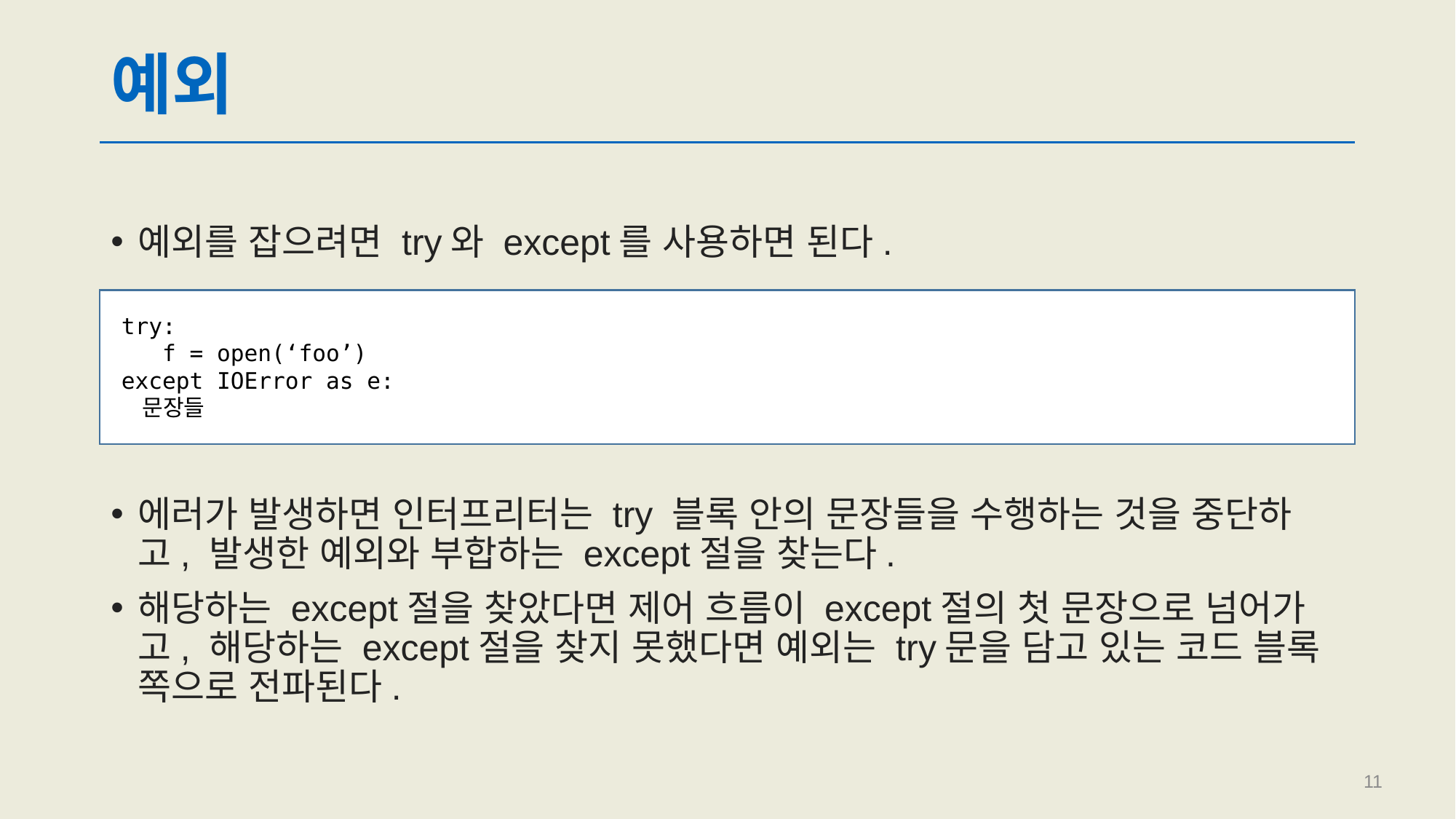

# 예외
예외를 잡으려면 try와 except를 사용하면 된다.

에러가 발생하면 인터프리터는 try 블록 안의 문장들을 수행하는 것을 중단하고, 발생한 예외와 부합하는 except절을 찾는다.
해당하는 except절을 찾았다면 제어 흐름이 except절의 첫 문장으로 넘어가고, 해당하는 except절을 찾지 못했다면 예외는 try문을 담고 있는 코드 블록 쪽으로 전파된다.
try:
   f = open(‘foo’)
except IOError as e:
   문장들
11